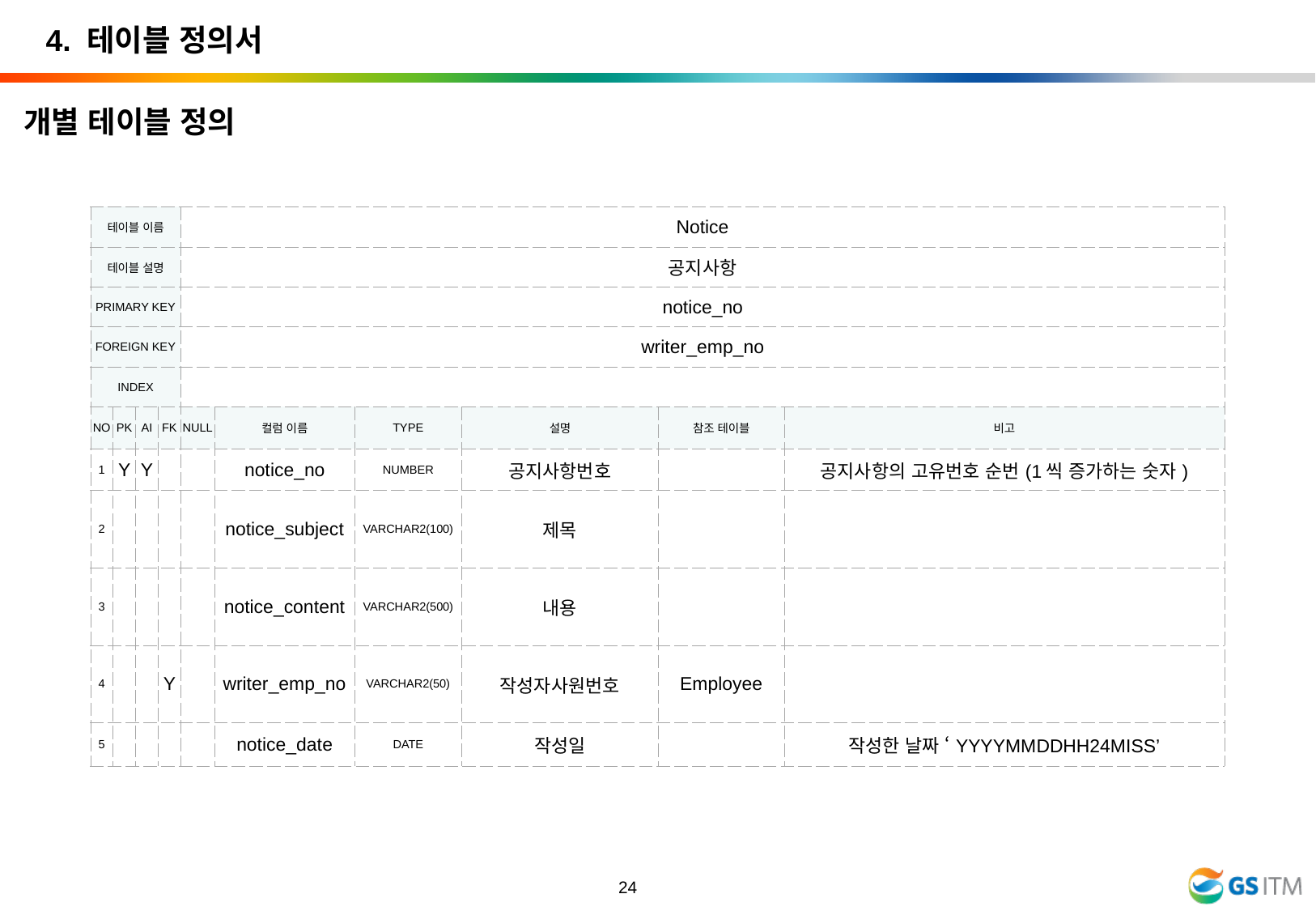

4. 테이블 정의서
개별 테이블 정의
| 테이블 이름 |  |  |  | Notice |  |  |  |  |  |
| --- | --- | --- | --- | --- | --- | --- | --- | --- | --- |
| 테이블 설명 |  |  |  | 공지사항 |  |  |  |  |  |
| PRIMARY KEY |  |  |  | notice\_no |  |  |  |  |  |
| FOREIGN KEY |  |  |  | writer\_emp\_no |  |  |  |  |  |
| INDEX |  |  |  |  |  |  |  |  |  |
| NO | PK | AI | FK | NULL | 컬럼 이름 | TYPE | 설명 | 참조 테이블 | 비고 |
| 1 | Y | Y |  |  | notice\_no | NUMBER | 공지사항번호 |  | 공지사항의 고유번호 순번(1씩 증가하는 숫자) |
| 2 |  |  |  |  | notice\_subject | VARCHAR2(100) | 제목 |  |  |
| 3 |  |  |  |  | notice\_content | VARCHAR2(500) | 내용 |  |  |
| 4 |  |  | Y |  | writer\_emp\_no | VARCHAR2(50) | 작성자사원번호 | Employee |  |
| 5 |  |  |  |  | notice\_date | DATE | 작성일 |  | 작성한 날짜 ‘YYYYMMDDHH24MISS’ |